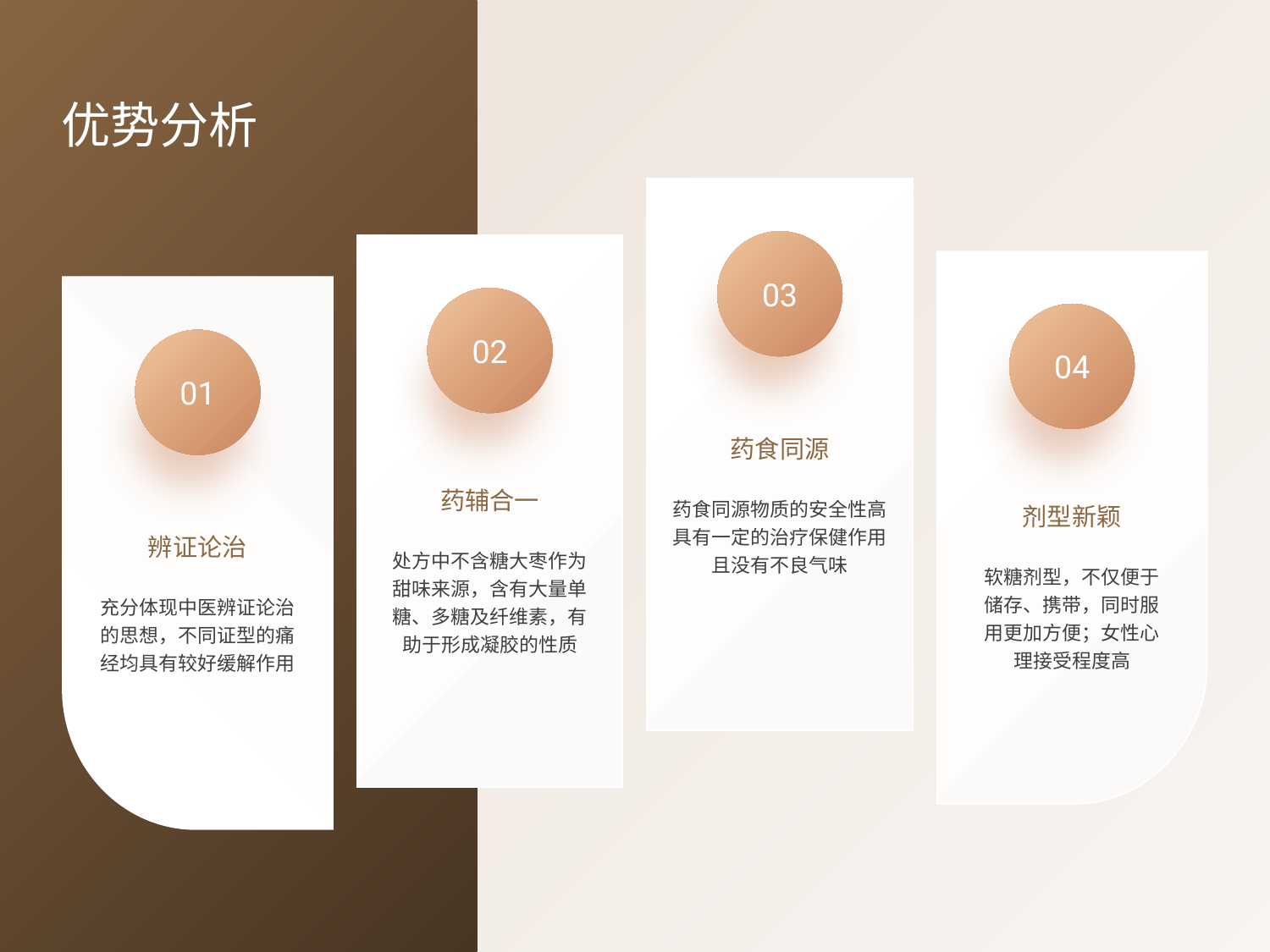

优势分析

03

02
04
01
药食同源
药辅合一
药食同源物质的安全性高具有一定的治疗保健作用且没有不良气味
剂型新颖
辨证论治
处方中不含糖大枣作为甜味来源，含有大量单糖、多糖及纤维素，有助于形成凝胶的性质
软糖剂型，不仅便于储存、携带，同时服用更加方便；女性心理接受程度高
充分体现中医辨证论治的思想，不同证型的痛经均具有较好缓解作用